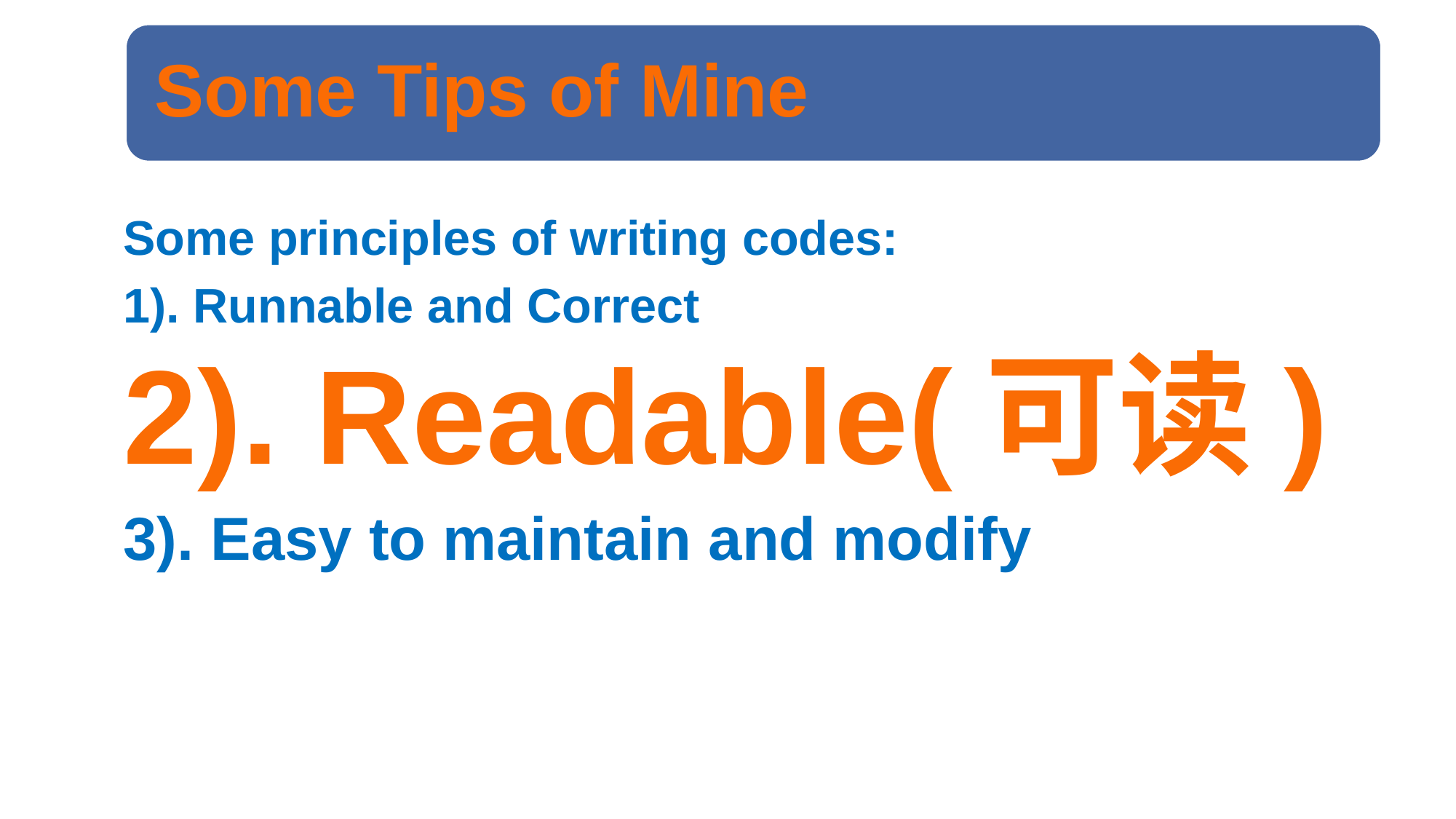

Some Tips of Mine
Some principles of writing codes:
1). Runnable and Correct
2). Readable(可读)
3). Easy to maintain and modify